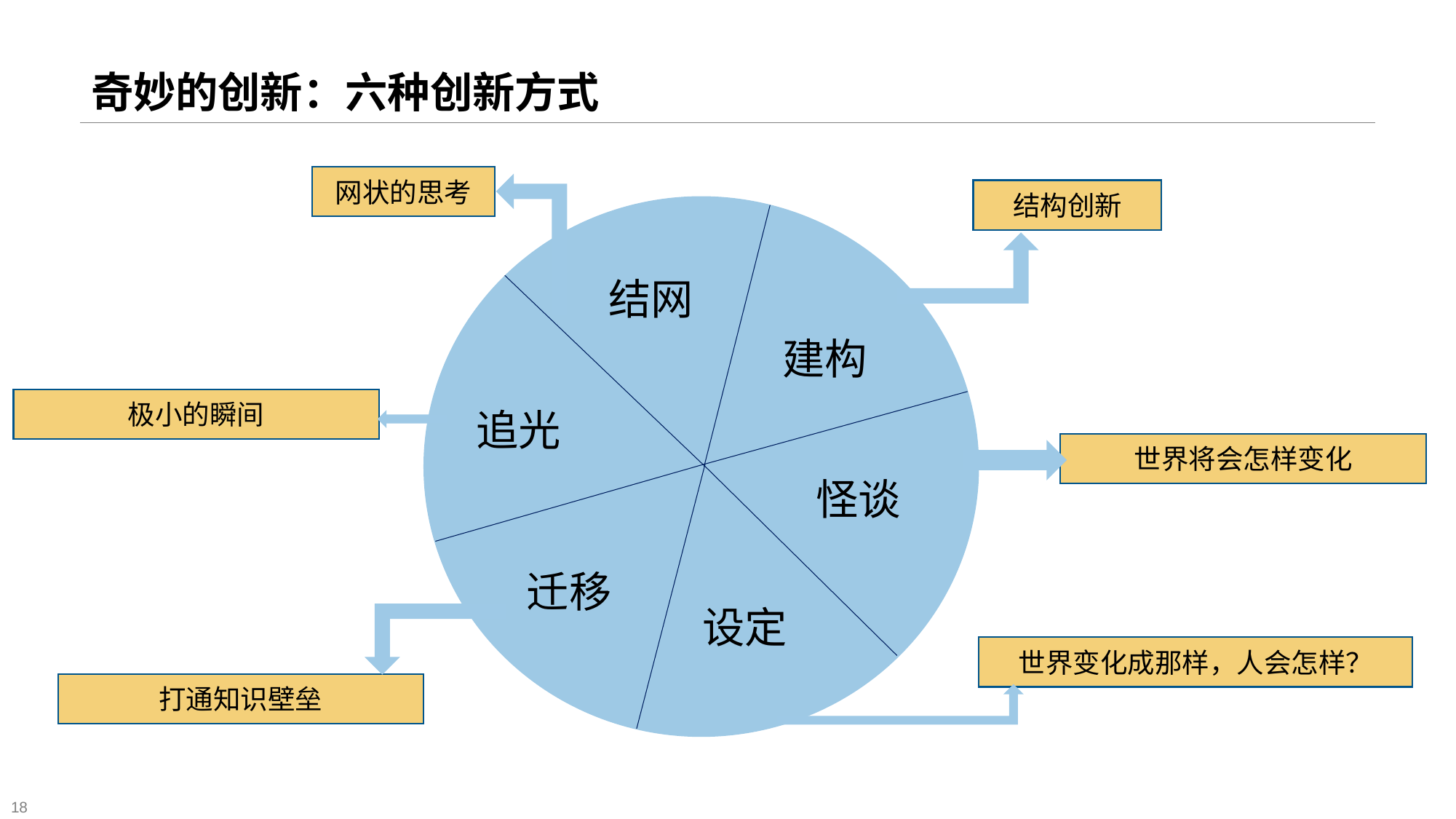

# 奇妙的创新：六种创新方式
网状的思考
结构创新

结网
建构
极小的瞬间
追光

世界将会怎样变化

怪谈
迁移
设定

世界变化成那样，人会怎样？
打通知识壁垒